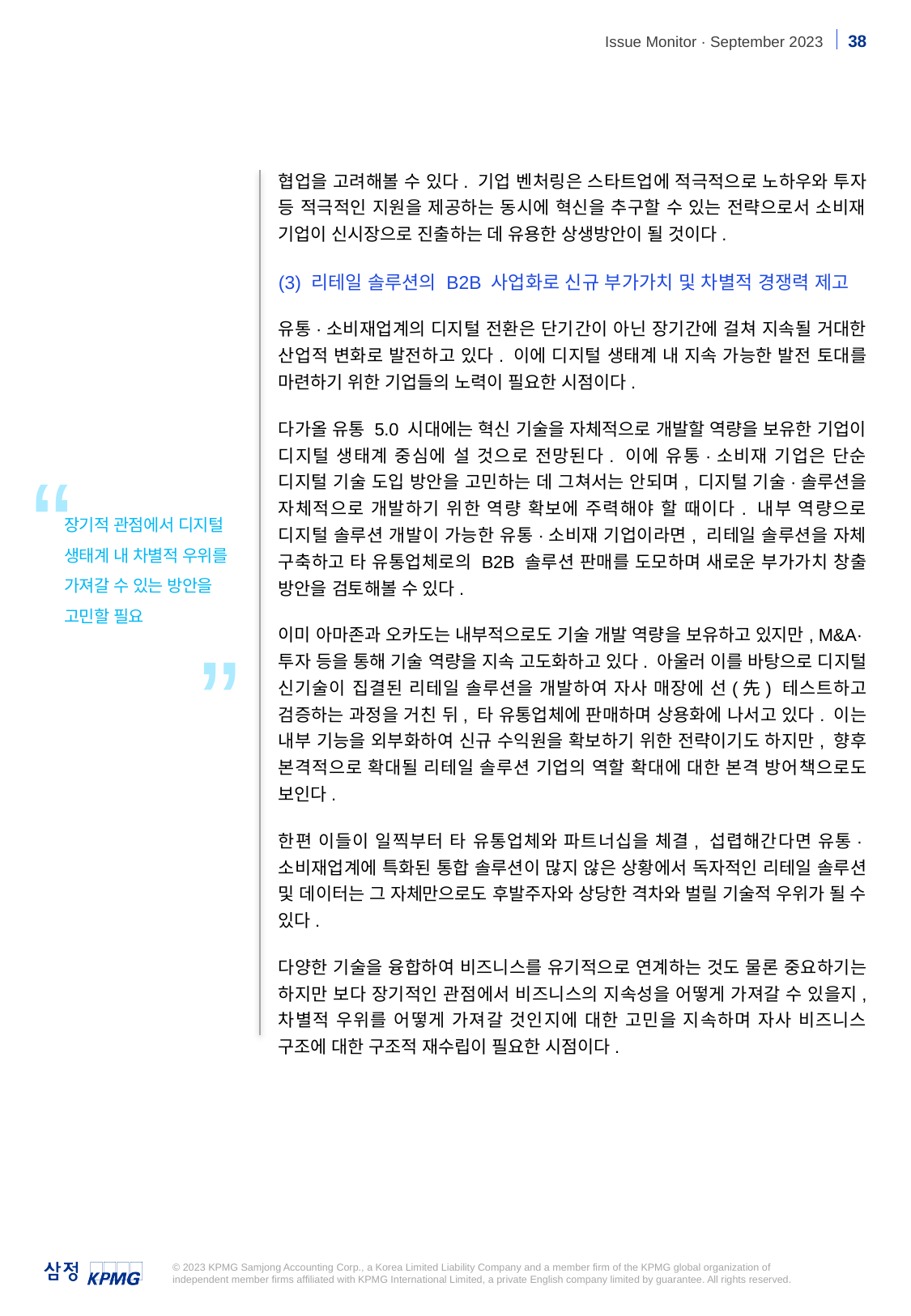

협업을 고려해볼 수 있다. 기업 벤처링은 스타트업에 적극적으로 노하우와 투자 등 적극적인 지원을 제공하는 동시에 혁신을 추구할 수 있는 전략으로서 소비재 기업이 신시장으로 진출하는 데 유용한 상생방안이 될 것이다.
(3) 리테일 솔루션의 B2B 사업화로 신규 부가가치 및 차별적 경쟁력 제고
유통·소비재업계의 디지털 전환은 단기간이 아닌 장기간에 걸쳐 지속될 거대한 산업적 변화로 발전하고 있다. 이에 디지털 생태계 내 지속 가능한 발전 토대를 마련하기 위한 기업들의 노력이 필요한 시점이다.
다가올 유통 5.0 시대에는 혁신 기술을 자체적으로 개발할 역량을 보유한 기업이 디지털 생태계 중심에 설 것으로 전망된다. 이에 유통·소비재 기업은 단순 디지털 기술 도입 방안을 고민하는 데 그쳐서는 안되며, 디지털 기술·솔루션을 자체적으로 개발하기 위한 역량 확보에 주력해야 할 때이다. 내부 역량으로 디지털 솔루션 개발이 가능한 유통·소비재 기업이라면, 리테일 솔루션을 자체 구축하고 타 유통업체로의 B2B 솔루션 판매를 도모하며 새로운 부가가치 창출 방안을 검토해볼 수 있다.
이미 아마존과 오카도는 내부적으로도 기술 개발 역량을 보유하고 있지만, M&A·투자 등을 통해 기술 역량을 지속 고도화하고 있다. 아울러 이를 바탕으로 디지털 신기술이 집결된 리테일 솔루션을 개발하여 자사 매장에 선(先) 테스트하고 검증하는 과정을 거친 뒤, 타 유통업체에 판매하며 상용화에 나서고 있다. 이는 내부 기능을 외부화하여 신규 수익원을 확보하기 위한 전략이기도 하지만, 향후 본격적으로 확대될 리테일 솔루션 기업의 역할 확대에 대한 본격 방어책으로도 보인다.
한편 이들이 일찍부터 타 유통업체와 파트너십을 체결, 섭렵해간다면 유통·소비재업계에 특화된 통합 솔루션이 많지 않은 상황에서 독자적인 리테일 솔루션 및 데이터는 그 자체만으로도 후발주자와 상당한 격차와 벌릴 기술적 우위가 될 수 있다.
다양한 기술을 융합하여 비즈니스를 유기적으로 연계하는 것도 물론 중요하기는 하지만 보다 장기적인 관점에서 비즈니스의 지속성을 어떻게 가져갈 수 있을지, 차별적 우위를 어떻게 가져갈 것인지에 대한 고민을 지속하며 자사 비즈니스 구조에 대한 구조적 재수립이 필요한 시점이다.
“
장기적 관점에서 디지털 생태계 내 차별적 우위를 가져갈 수 있는 방안을 고민할 필요
”